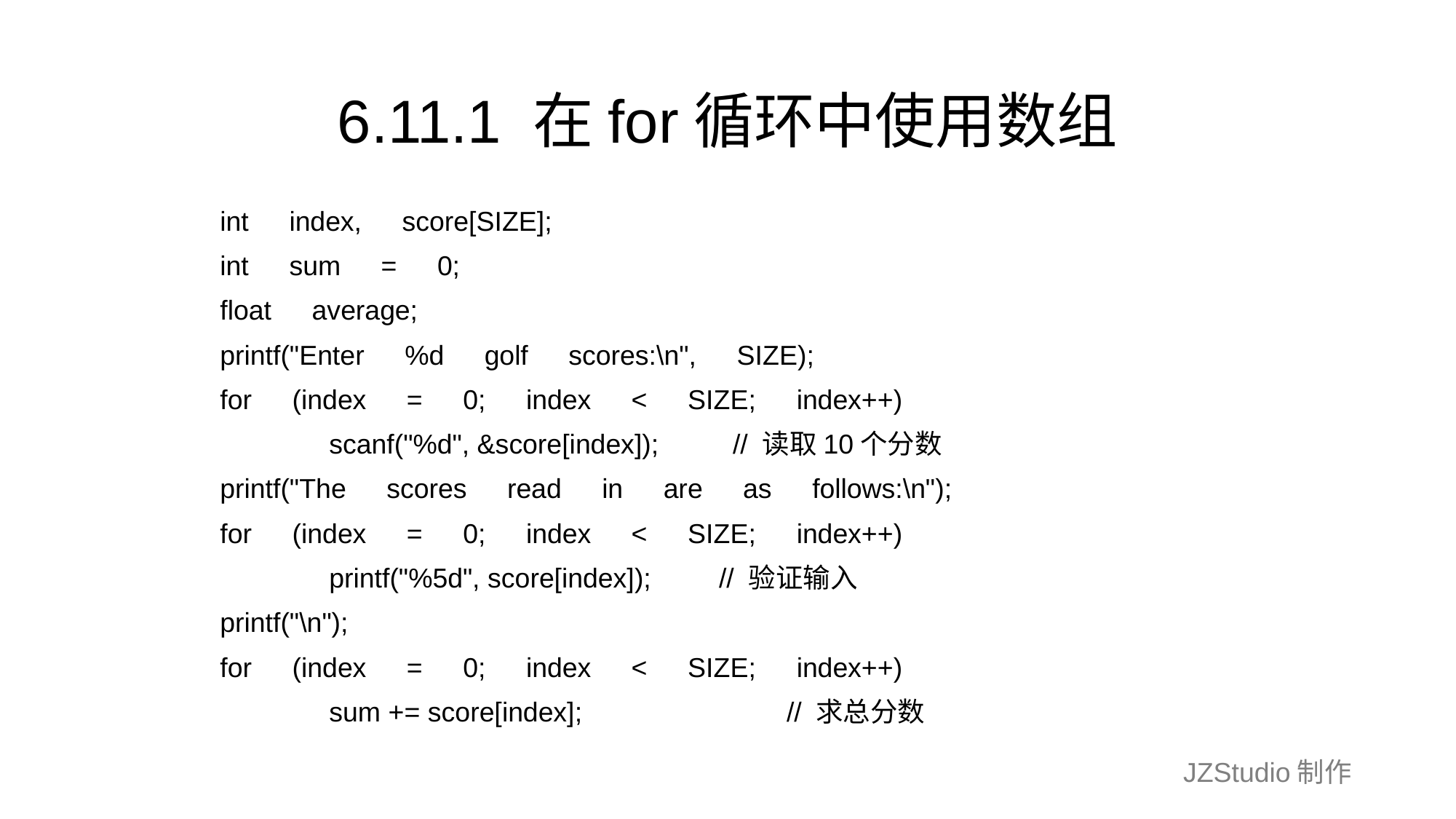

# 6.11.1 在for循环中使用数组
	int　index,　score[SIZE];
	int　sum　=　0;
	float　average;
	printf("Enter　%d　golf　scores:\n",　SIZE);
	for　(index　=　0;　index　<　SIZE;　index++)
		scanf("%d", &score[index]);　　 // 读取10个分数
	printf("The　scores　read　in　are　as　follows:\n");
	for　(index　=　0;　index　<　SIZE;　index++)
		printf("%5d", score[index]);　　// 验证输入
	printf("\n");
	for　(index　=　0;　index　<　SIZE;　index++)
		sum += score[index];　　　　　　　// 求总分数